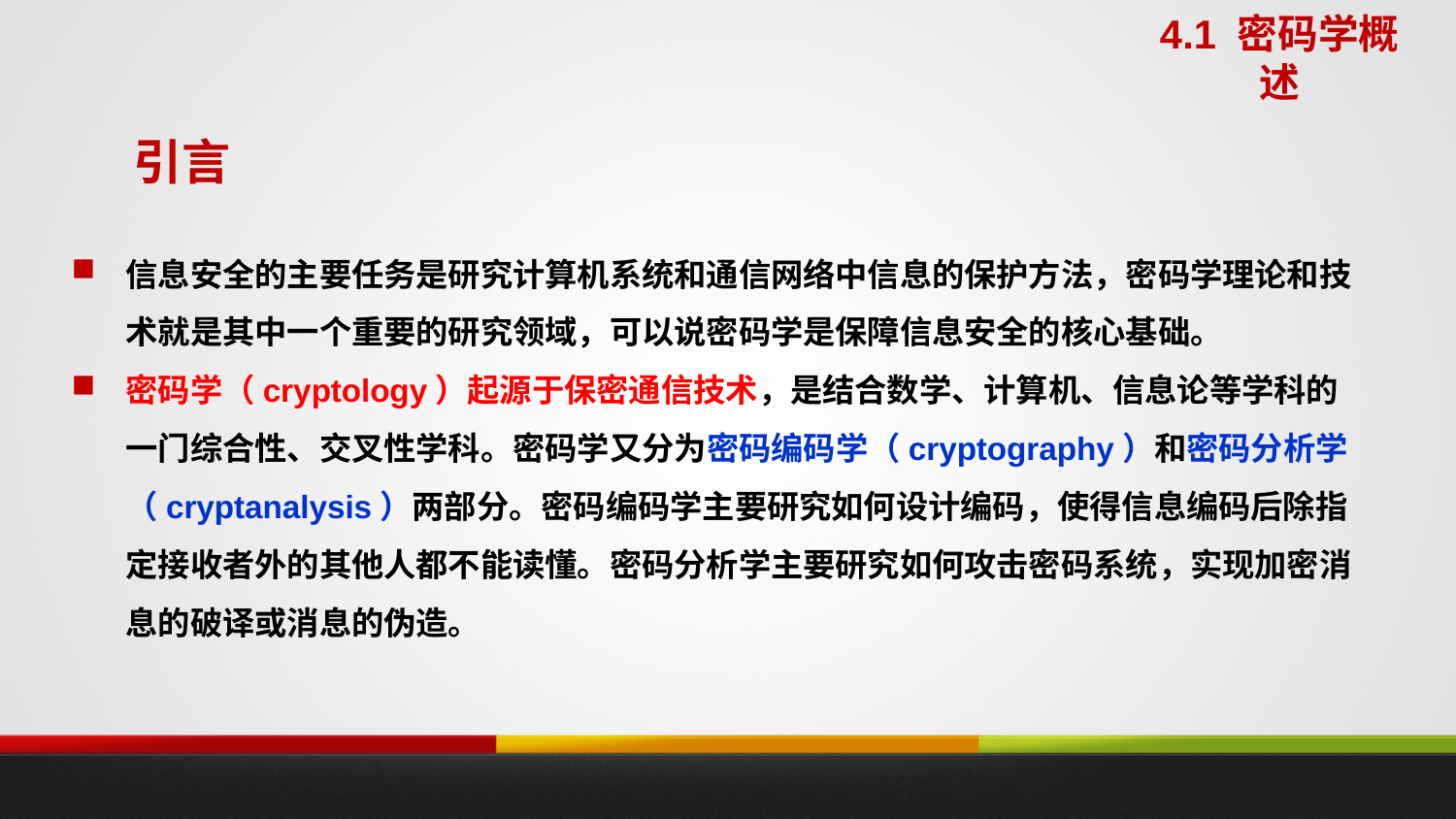

4.1 密码学概述
# 引言
信息安全的主要任务是研究计算机系统和通信网络中信息的保护方法，密码学理论和技术就是其中一个重要的研究领域，可以说密码学是保障信息安全的核心基础。
密码学（cryptology）起源于保密通信技术，是结合数学、计算机、信息论等学科的一门综合性、交叉性学科。密码学又分为密码编码学（cryptography）和密码分析学（cryptanalysis）两部分。密码编码学主要研究如何设计编码，使得信息编码后除指定接收者外的其他人都不能读懂。密码分析学主要研究如何攻击密码系统，实现加密消息的破译或消息的伪造。